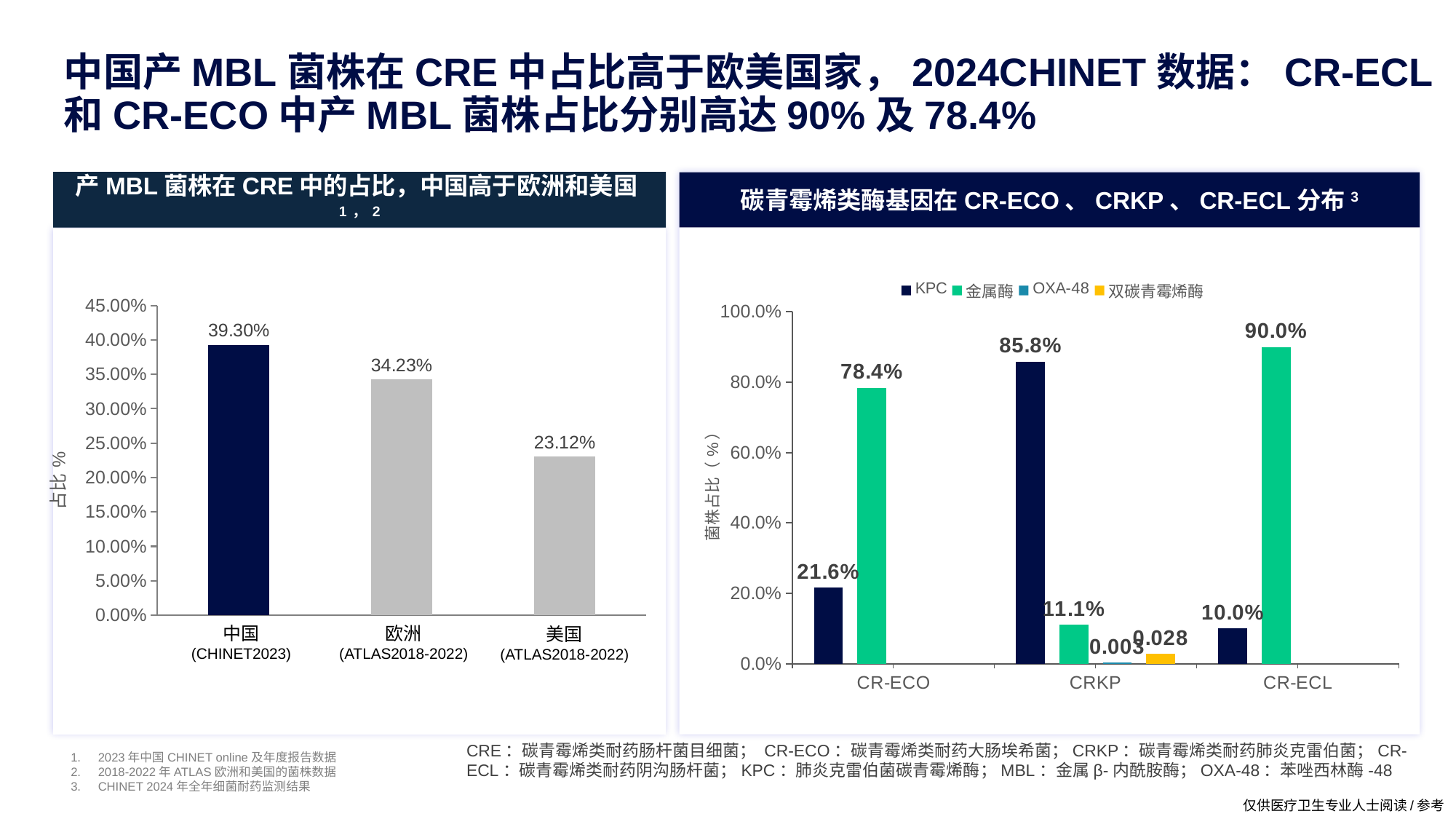

# 中国产MBL菌株在CRE中占比高于欧美国家，2024CHINET数据：CR-ECL和CR-ECO中产MBL菌株占比分别高达90%及78.4%
产MBL菌株在CRE中的占比，中国高于欧洲和美国1，2

碳青霉烯类酶基因在CR-ECO、CRKP、CR-ECL分布3

### Chart

| Category | 列3 |
|---|---|
| 中国(CHINET2023) | 0.393 |
| 欧洲(ATLAS2018-2022) | 0.3423 |
| 美国(ATLAS2018-2020) | 0.2312 |
中国
(CHINET2023)
欧洲
(ATLAS2018-2022)
美国
(ATLAS2018-2022)

### Chart

| Category | KPC | 金属酶 | OXA-48 | 双碳青霉烯酶 |
|---|---|---|---|---|
| CR-ECO | 0.216 | 0.784 | None | None |
| CRKP | 0.858 | 0.111 | 0.003 | 0.028 |
| CR-ECL | 0.1 | 0.9 | None | None |
CRE：碳青霉烯类耐药肠杆菌目细菌； CR-ECO：碳青霉烯类耐药大肠埃希菌；CRKP：碳青霉烯类耐药肺炎克雷伯菌；CR-ECL：碳青霉烯类耐药阴沟肠杆菌；KPC：肺炎克雷伯菌碳青霉烯酶；MBL：金属β-内酰胺酶；OXA-48：苯唑西林酶-48
2023年中国CHINET online及年度报告数据
2018-2022年ATLAS欧洲和美国的菌株数据
CHINET 2024年全年细菌耐药监测结果
仅供医疗卫生专业人士阅读/参考